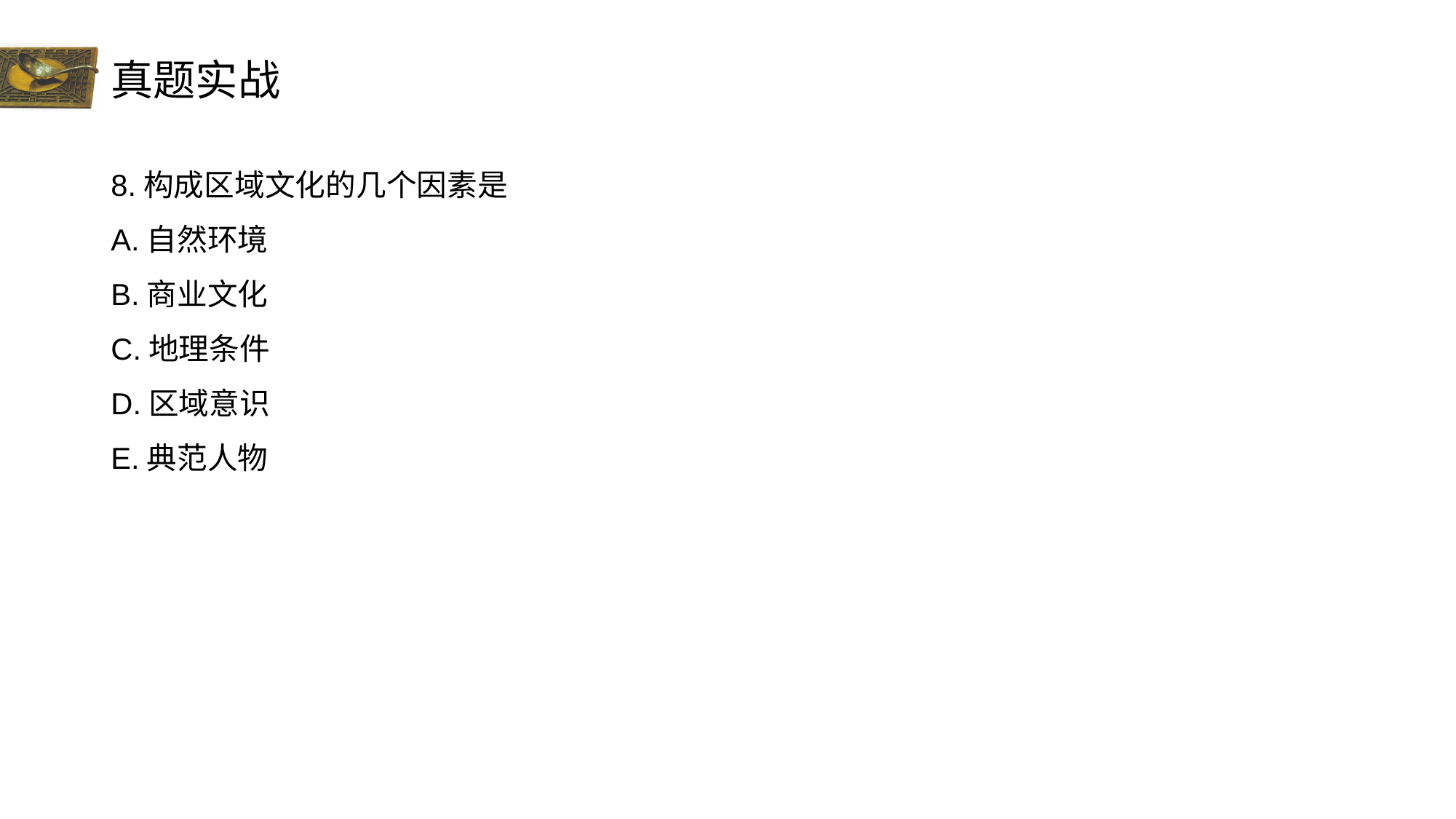

# 真题实战
8.构成区域文化的几个因素是
A.自然环境
B.商业文化
C.地理条件
D.区域意识
E.典范人物

51